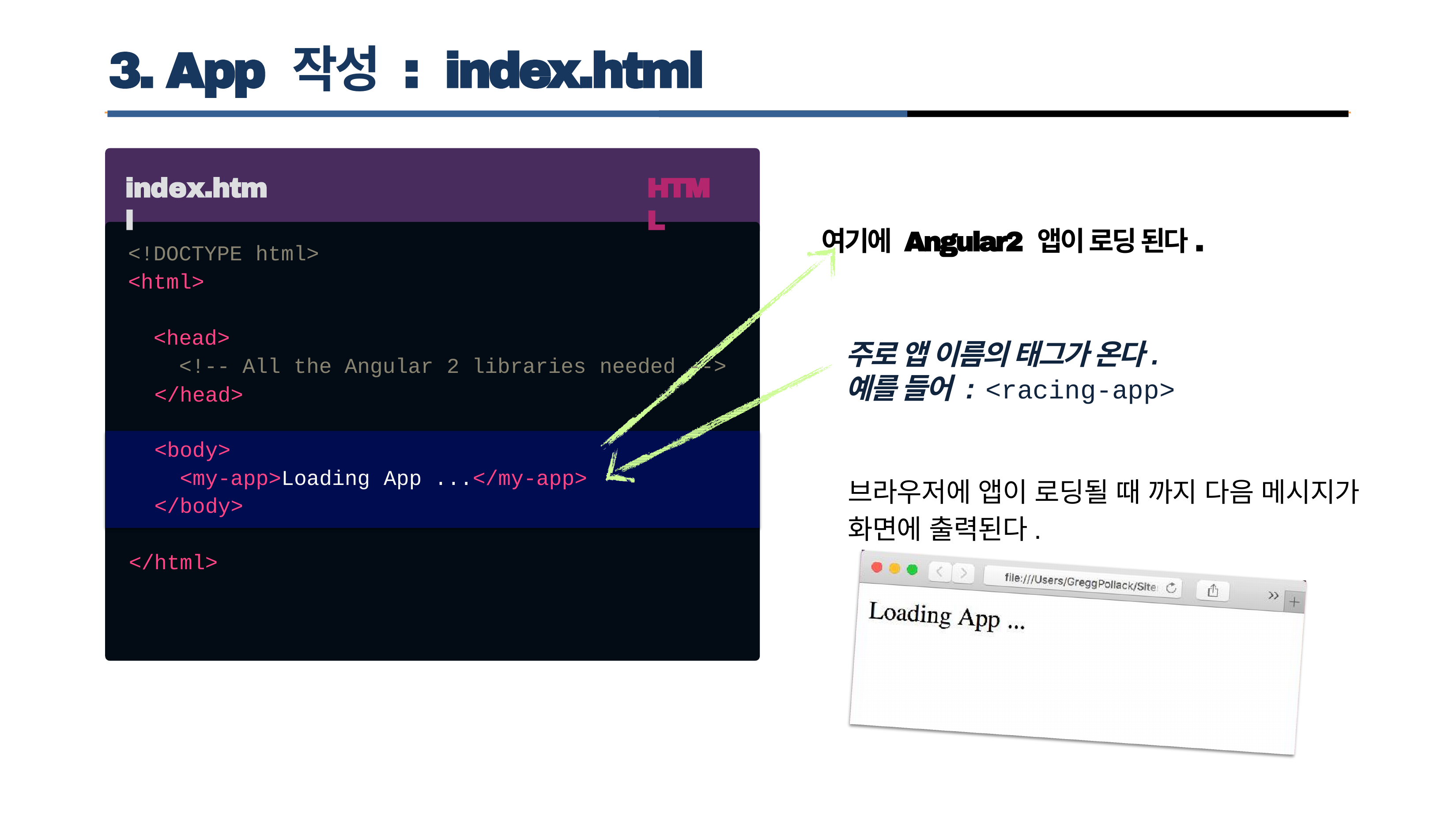

# 3. App 작성 :  index.html

index.html
HTML
여기에 Angular2 앱이 로딩 된다.

<!DOCTYPE
<html>
html>

<head>
<!-- All
</head>
주로 앱 이름의 태그가 온다.
예를 들어 : <racing-app>
the Angular
2 libraries
needed -->

<body>
<my-app>Loading
</body>

App ...</my-app>
브라우저에 앱이 로딩될 때 까지 다음 메시지가 화면에 출력된다.

</html>